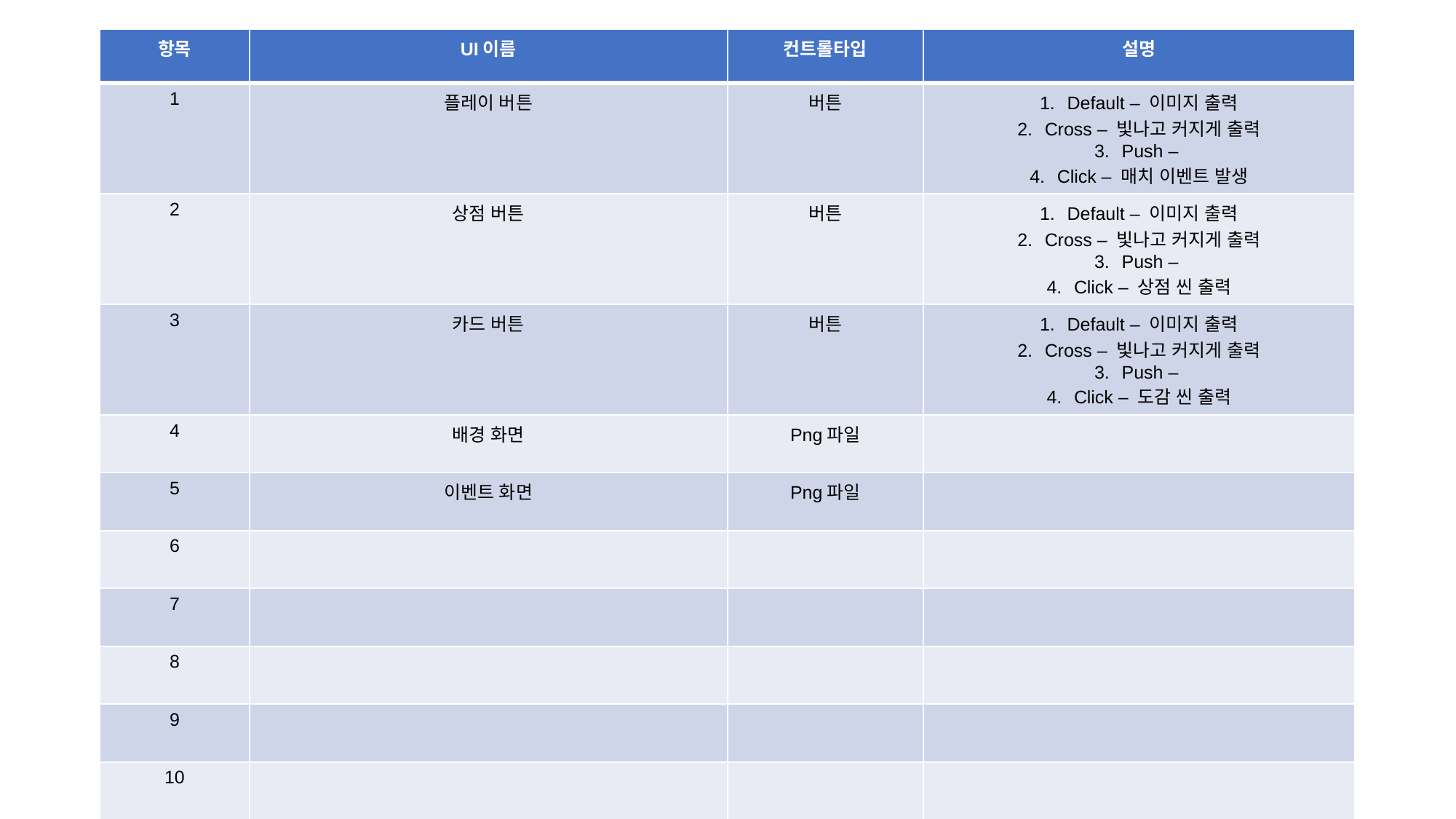

| 항목 | UI이름 | 컨트롤타입 | 설명 |
| --- | --- | --- | --- |
| 1 | 플레이 버튼 | 버튼 | Default – 이미지 출력 Cross – 빛나고 커지게 출력 Push – Click – 매치 이벤트 발생 |
| 2 | 상점 버튼 | 버튼 | Default – 이미지 출력 Cross – 빛나고 커지게 출력 Push – Click – 상점 씬 출력 |
| 3 | 카드 버튼 | 버튼 | Default – 이미지 출력 Cross – 빛나고 커지게 출력 Push – Click – 도감 씬 출력 |
| 4 | 배경 화면 | Png파일 |  |
| 5 | 이벤트 화면 | Png파일 |  |
| 6 |  |  |  |
| 7 |  |  |  |
| 8 |  |  |  |
| 9 |  |  |  |
| 10 |  |  |  |
| 11 |  |  |  |
| 12 |  |  |  |